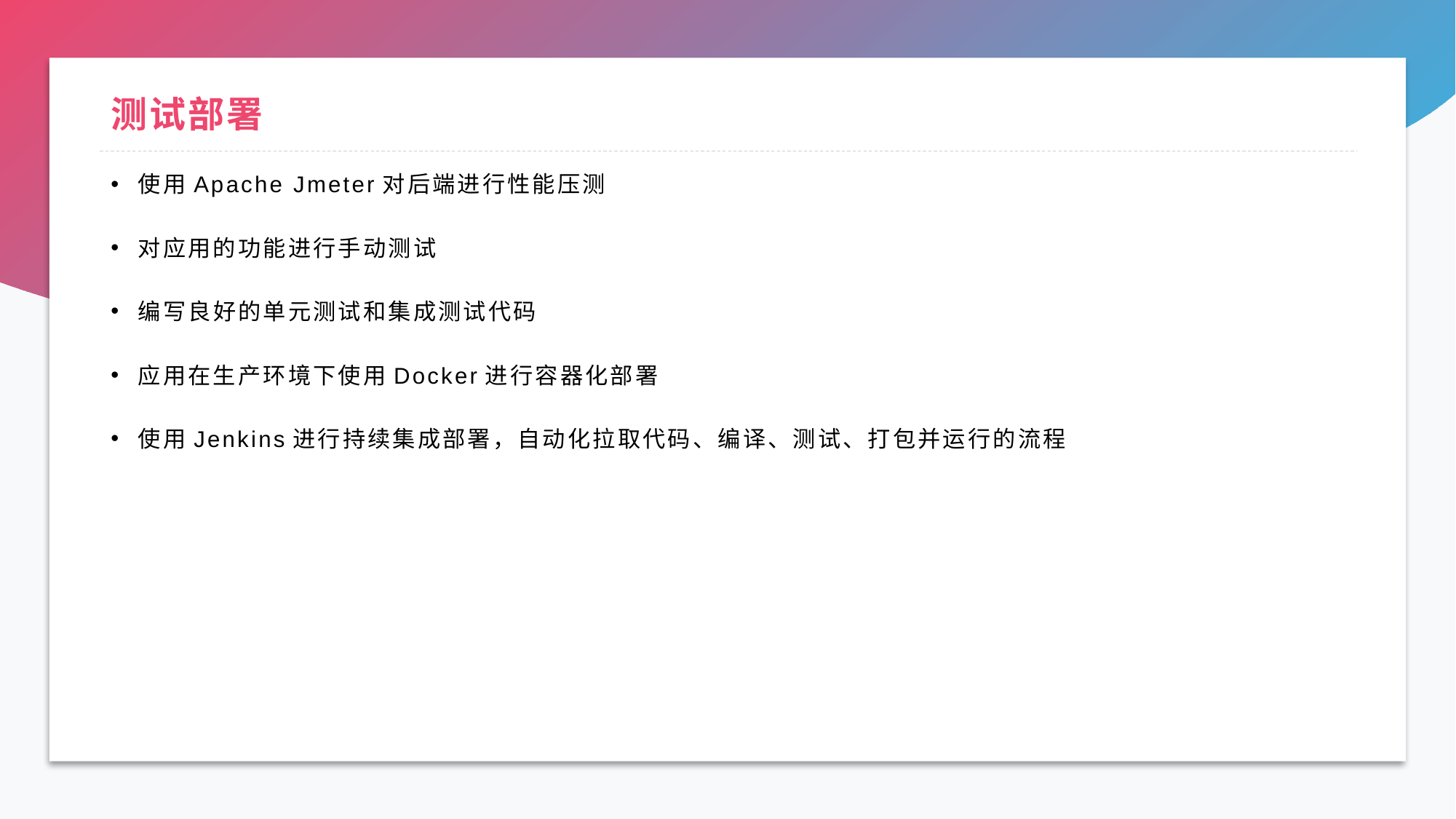

# 测试部署
使用Apache Jmeter对后端进行性能压测
对应用的功能进行手动测试
编写良好的单元测试和集成测试代码
应用在生产环境下使用Docker进行容器化部署
使用Jenkins进行持续集成部署，自动化拉取代码、编译、测试、打包并运行的流程